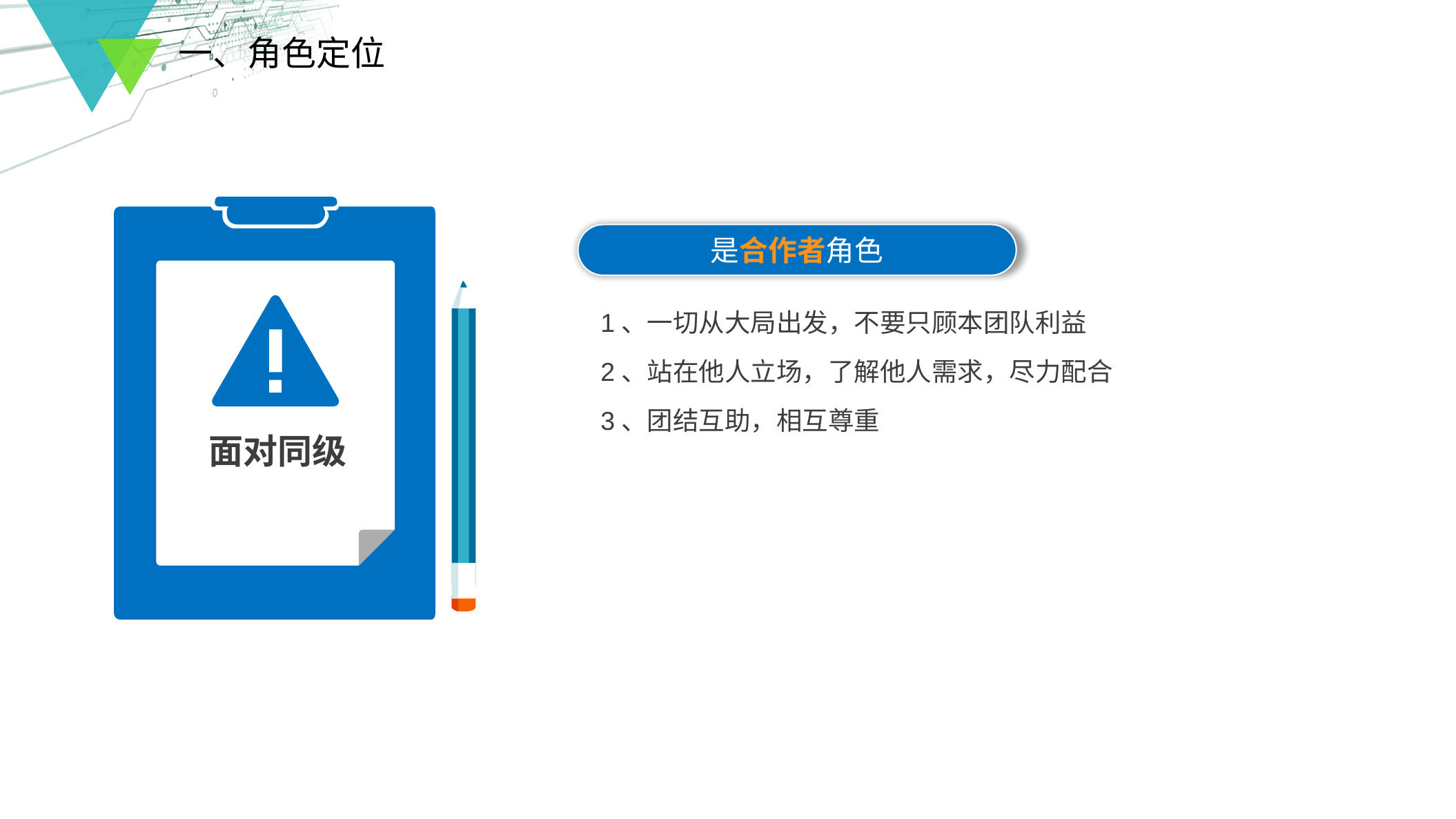

一、角色定位

面对同级
是合作者角色

1、一切从大局出发，不要只顾本团队利益
2、站在他人立场，了解他人需求，尽力配合
3、团结互助，相互尊重